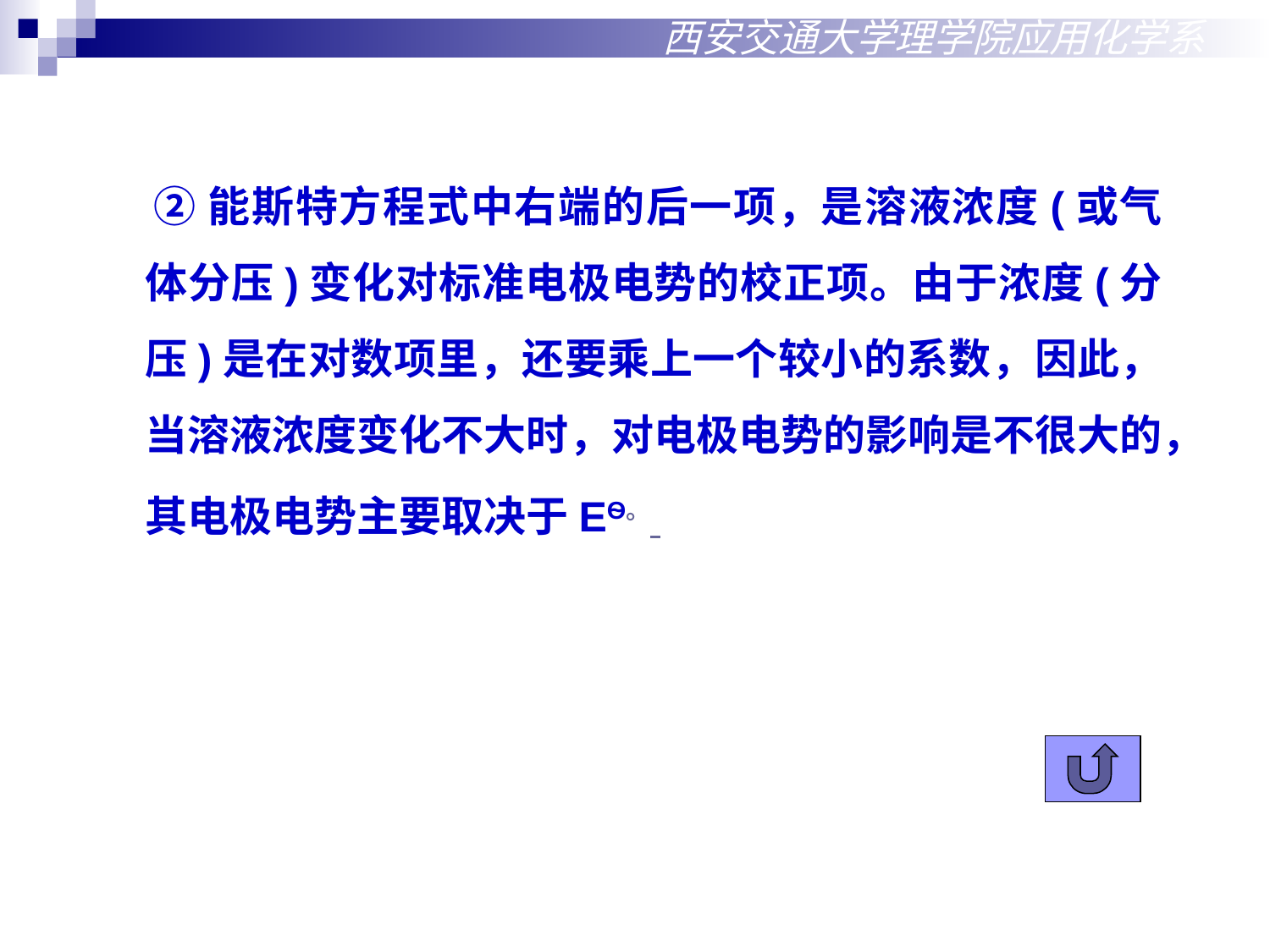

西安交通大学理学院应用化学系
     ②能斯特方程式中右端的后一项，是溶液浓度(或气体分压)变化对标准电极电势的校正项。由于浓度(分压)是在对数项里，还要乘上一个较小的系数，因此，当溶液浓度变化不大时，对电极电势的影响是不很大的，其电极电势主要取决于EѲ。